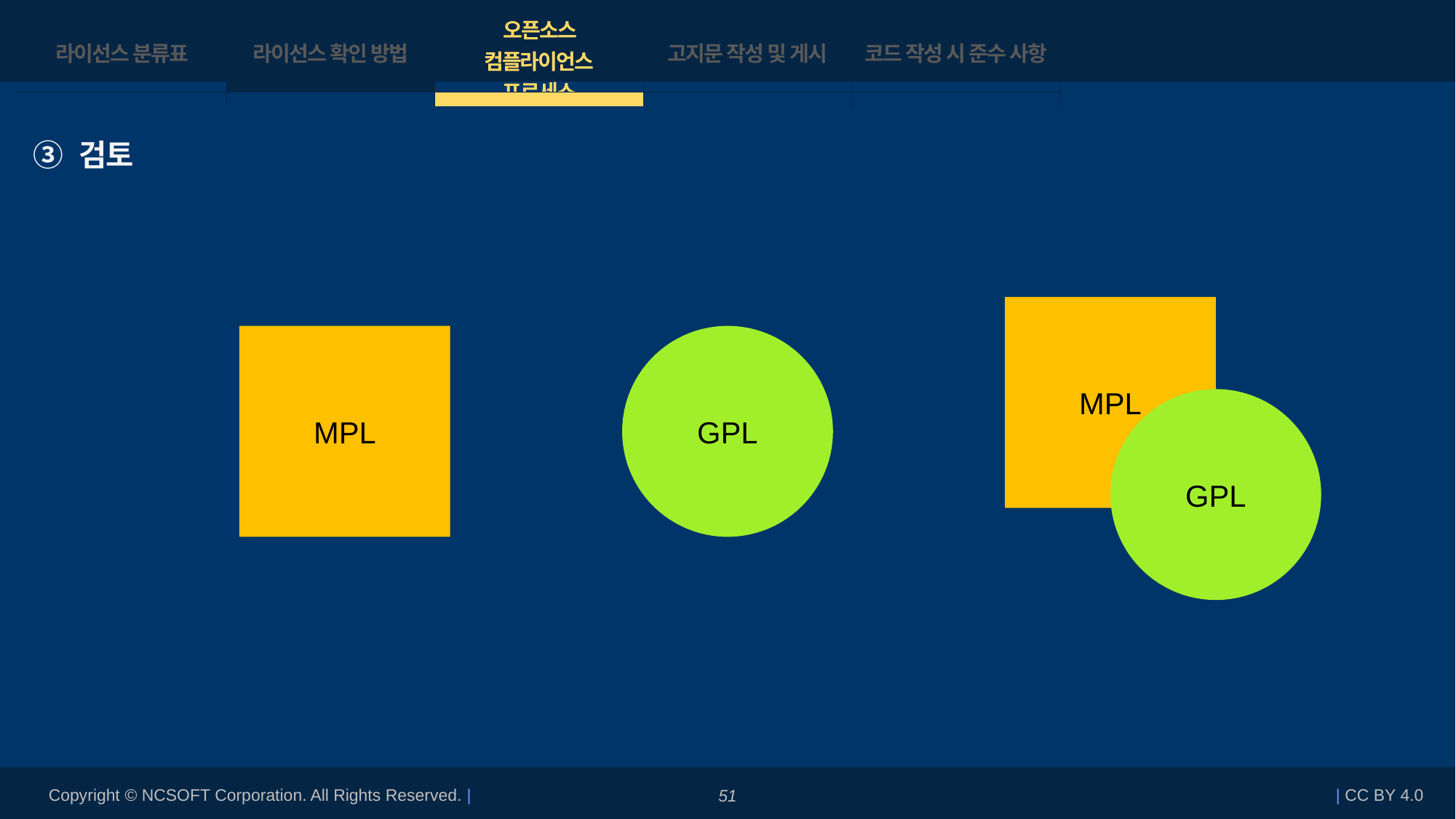

| 라이선스 분류표 | 라이선스 확인 방법 | 오픈소스 컴플라이언스 프로세스 | 고지문 작성 및 게시 | 코드 작성 시 준수 사항 |
| --- | --- | --- | --- | --- |
|  |  |  |  |  |
③ 검토
GPL 오픈소스를 사용했을 경우, 라이선스 간 요구조건이 모순(라이선스 충돌) 되는 것은 없는지 확인하고,
MPL
+
=
MPL
GPL
GPL
다른 소스와 결합할 경우,
MPL로 선언된 부분만 공개하고
라이선스는 MPL로 선언해야 함
다른 소스와 결합할 경우,
결합되는 모든 소스를 공개해야 하고,
라이선스는 GPL로 선언해야 함
라이선스 충돌